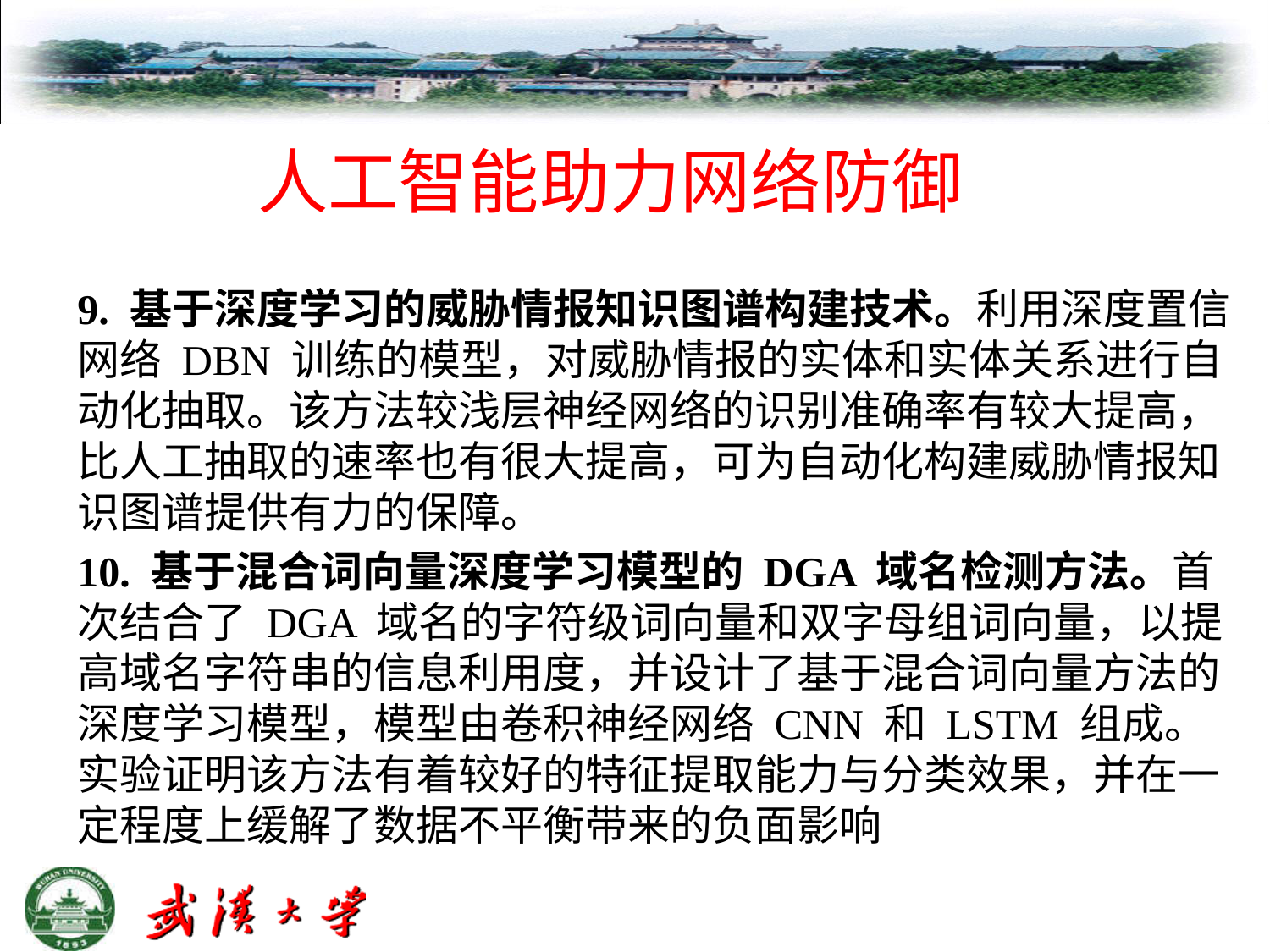

# 人工智能助力网络防御
9. 基于深度学习的威胁情报知识图谱构建技术。利用深度置信网络 DBN 训练的模型，对威胁情报的实体和实体关系进行自动化抽取。该方法较浅层神经网络的识别准确率有较大提高，比人工抽取的速率也有很大提高，可为自动化构建威胁情报知识图谱提供有力的保障。
10. 基于混合词向量深度学习模型的 DGA 域名检测方法。首次结合了 DGA 域名的字符级词向量和双字母组词向量，以提高域名字符串的信息利用度，并设计了基于混合词向量方法的深度学习模型，模型由卷积神经网络 CNN 和 LSTM 组成。实验证明该方法有着较好的特征提取能力与分类效果，并在一定程度上缓解了数据不平衡带来的负面影响